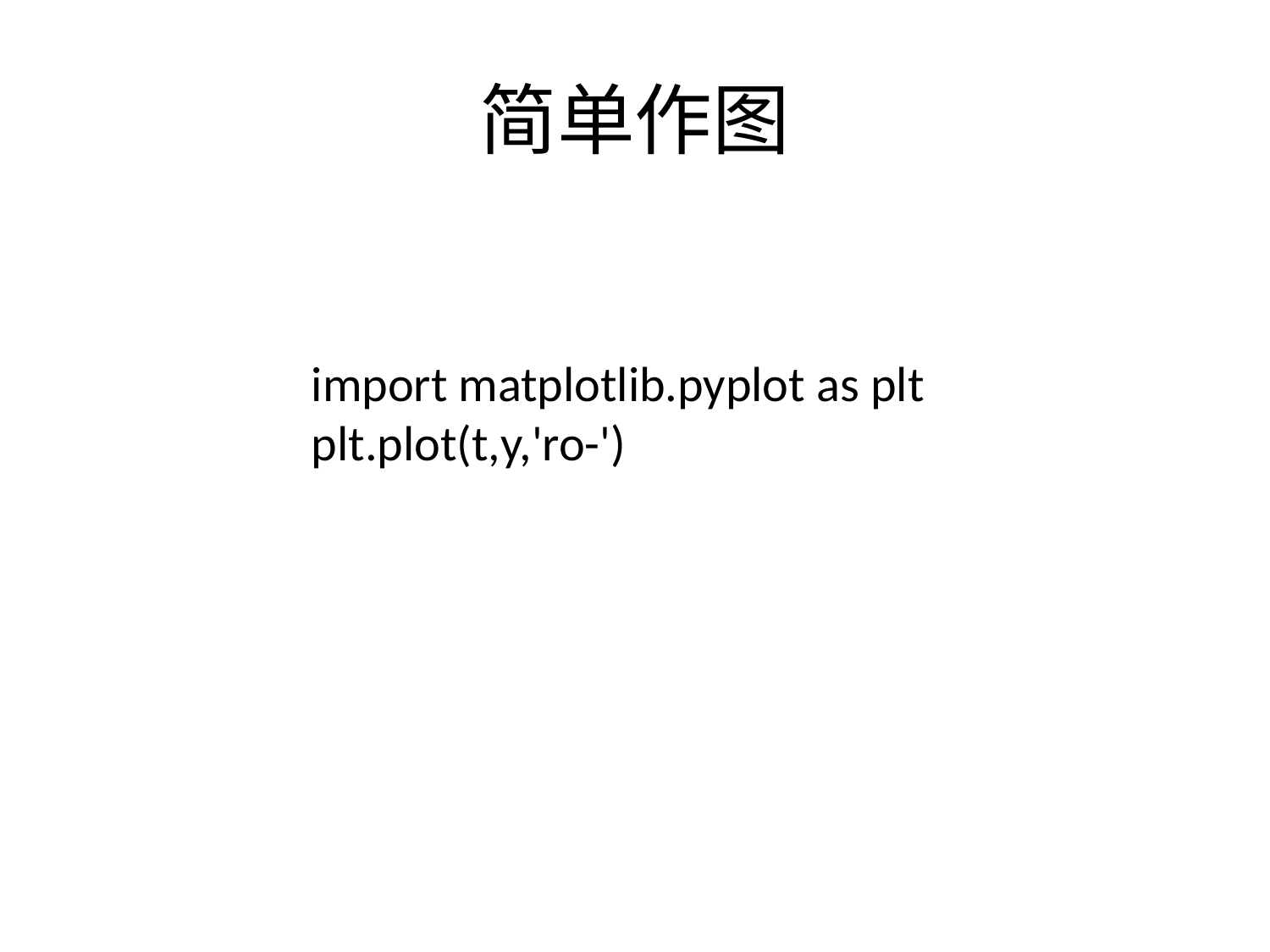

# 简单作图
import matplotlib.pyplot as plt
plt.plot(t,y,'ro-')